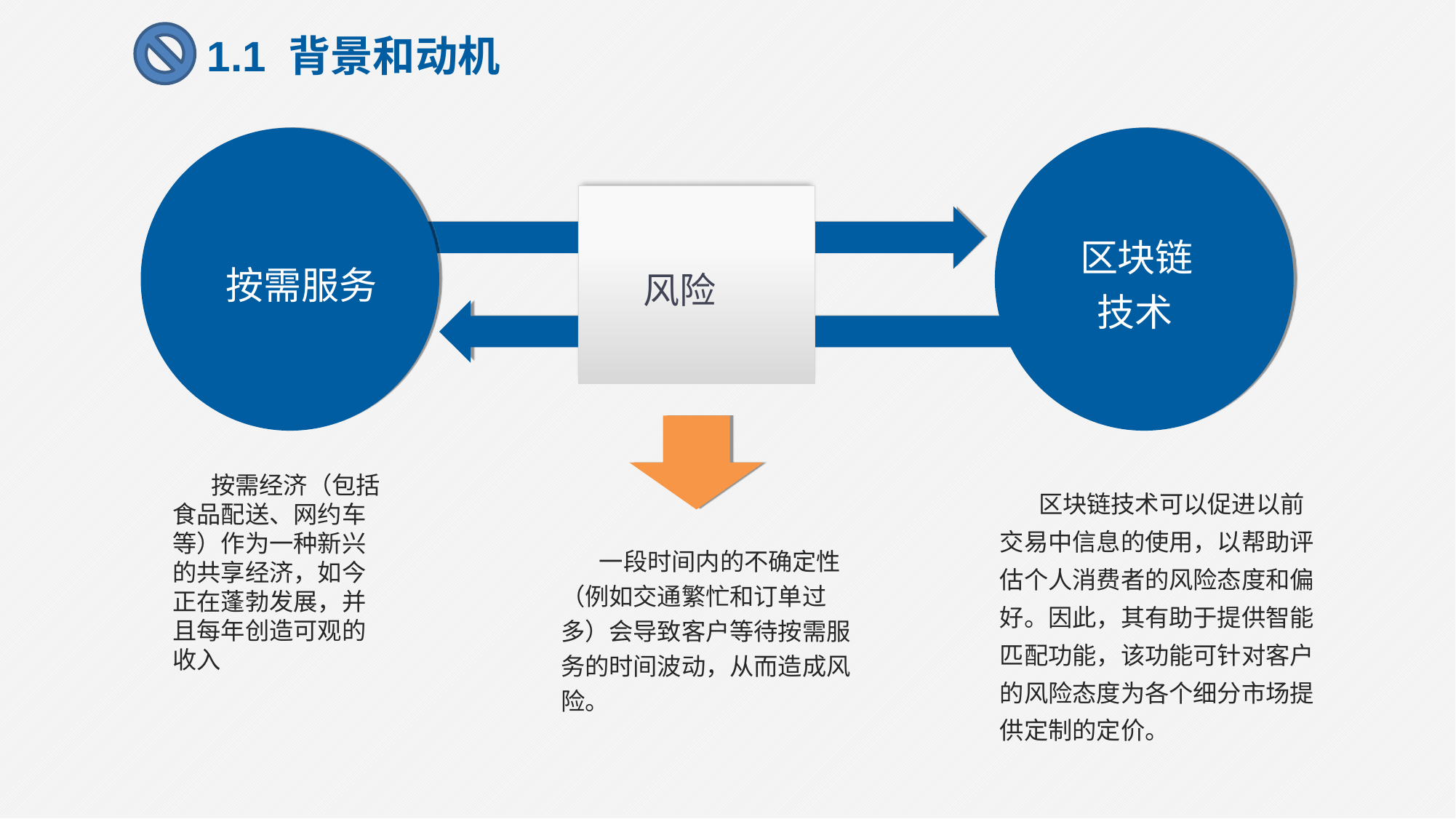

1.1 背景和动机
  按需服务
  区块链
    技术
     风险

      按需经济（包括食品配送、网约车等）作为一种新兴的共享经济，如今正在蓬勃发展，并且每年创造可观的收入
      区块链技术可以促进以前交易中信息的使用，以帮助评估个人消费者的风险态度和偏好。因此，其有助于提供智能匹配功能，该功能可针对客户的风险态度为各个细分市场提供定制的定价。
      一段时间内的不确定性（例如交通繁忙和订单过多）会导致客户等待按需服务的时间波动，从而造成风险。